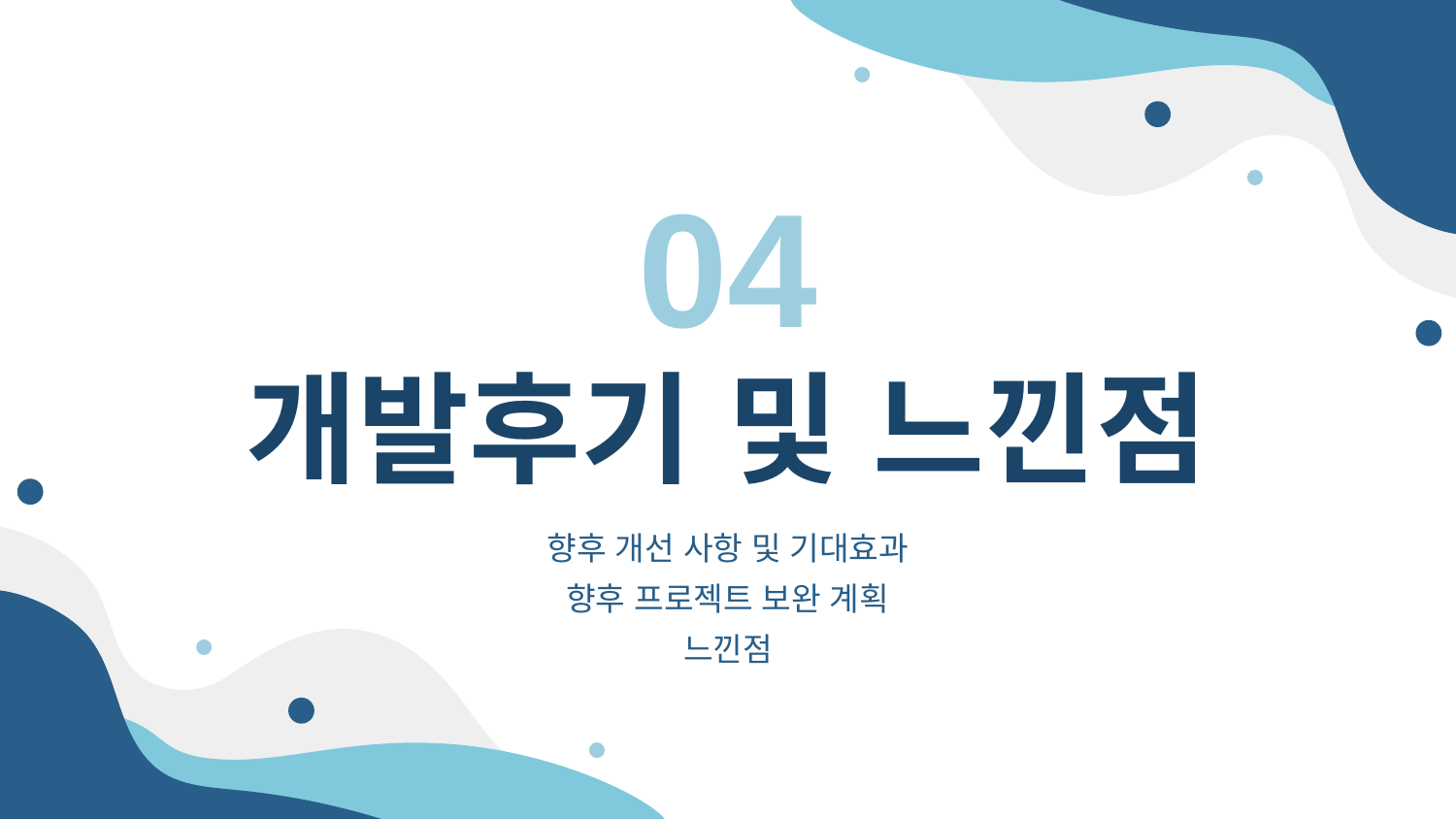

04
# 개발후기 및 느낀점
향후 개선 사항 및 기대효과
향후 프로젝트 보완 계획
느낀점